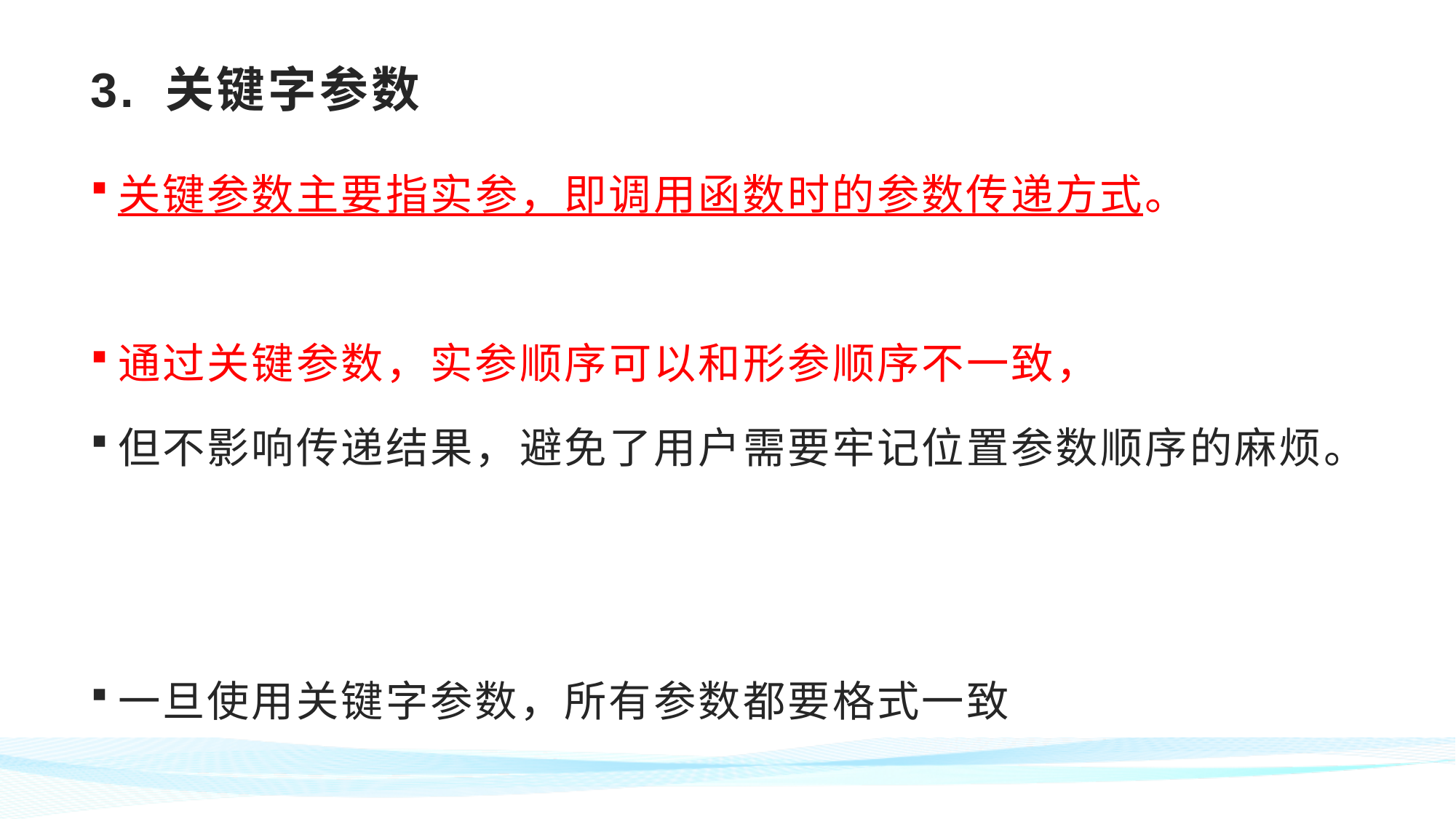

# 3. 关键字参数
关键参数主要指实参，即调用函数时的参数传递方式。

通过关键参数，实参顺序可以和形参顺序不一致，
但不影响传递结果，避免了用户需要牢记位置参数顺序的麻烦。

一旦使用关键字参数，所有参数都要格式一致